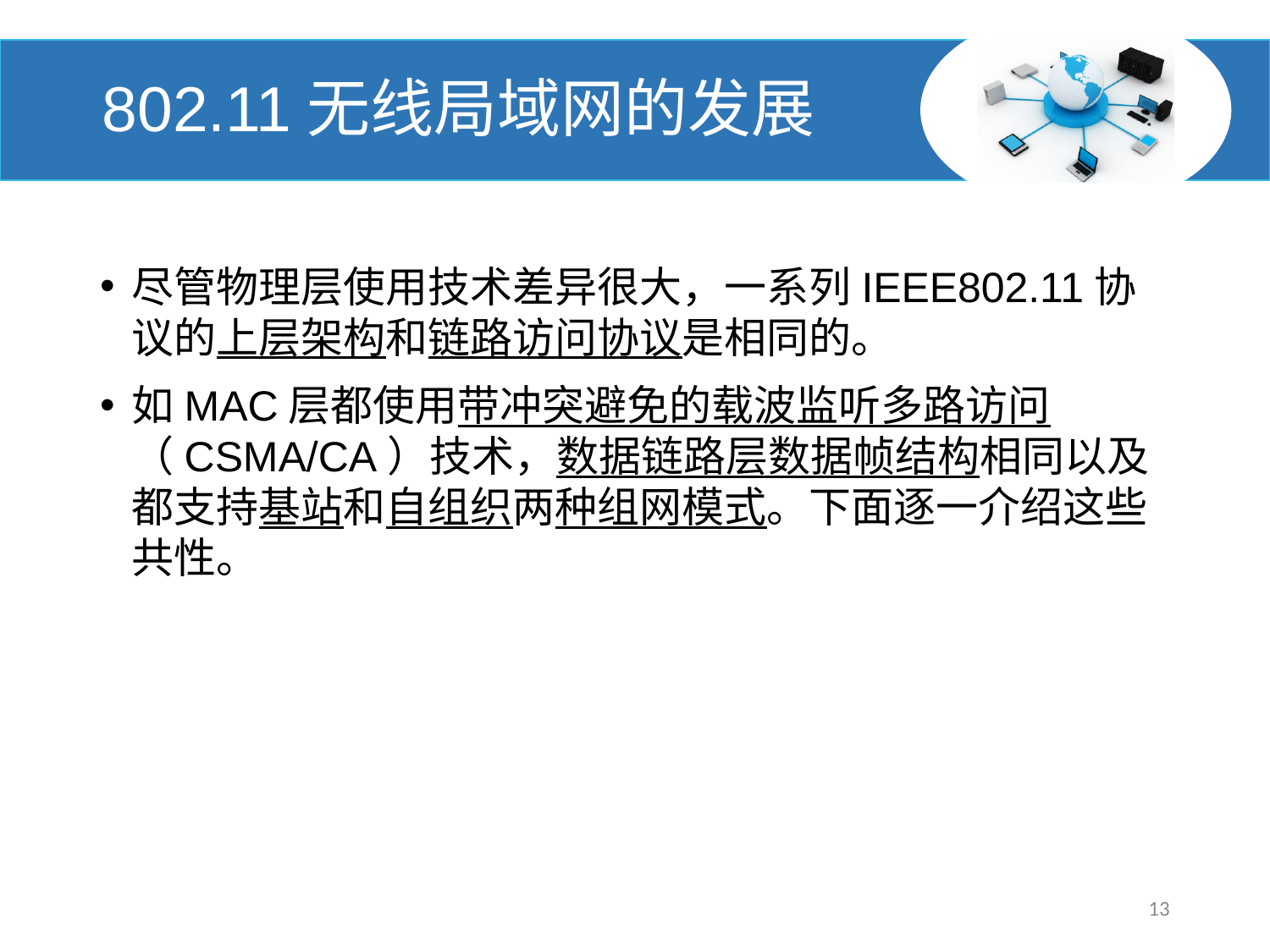

# 802.11无线局域网的发展
尽管物理层使用技术差异很大，一系列IEEE802.11协议的上层架构和链路访问协议是相同的。
如MAC层都使用带冲突避免的载波监听多路访问（CSMA/CA）技术，数据链路层数据帧结构相同以及都支持基站和自组织两种组网模式。下面逐一介绍这些共性。
13